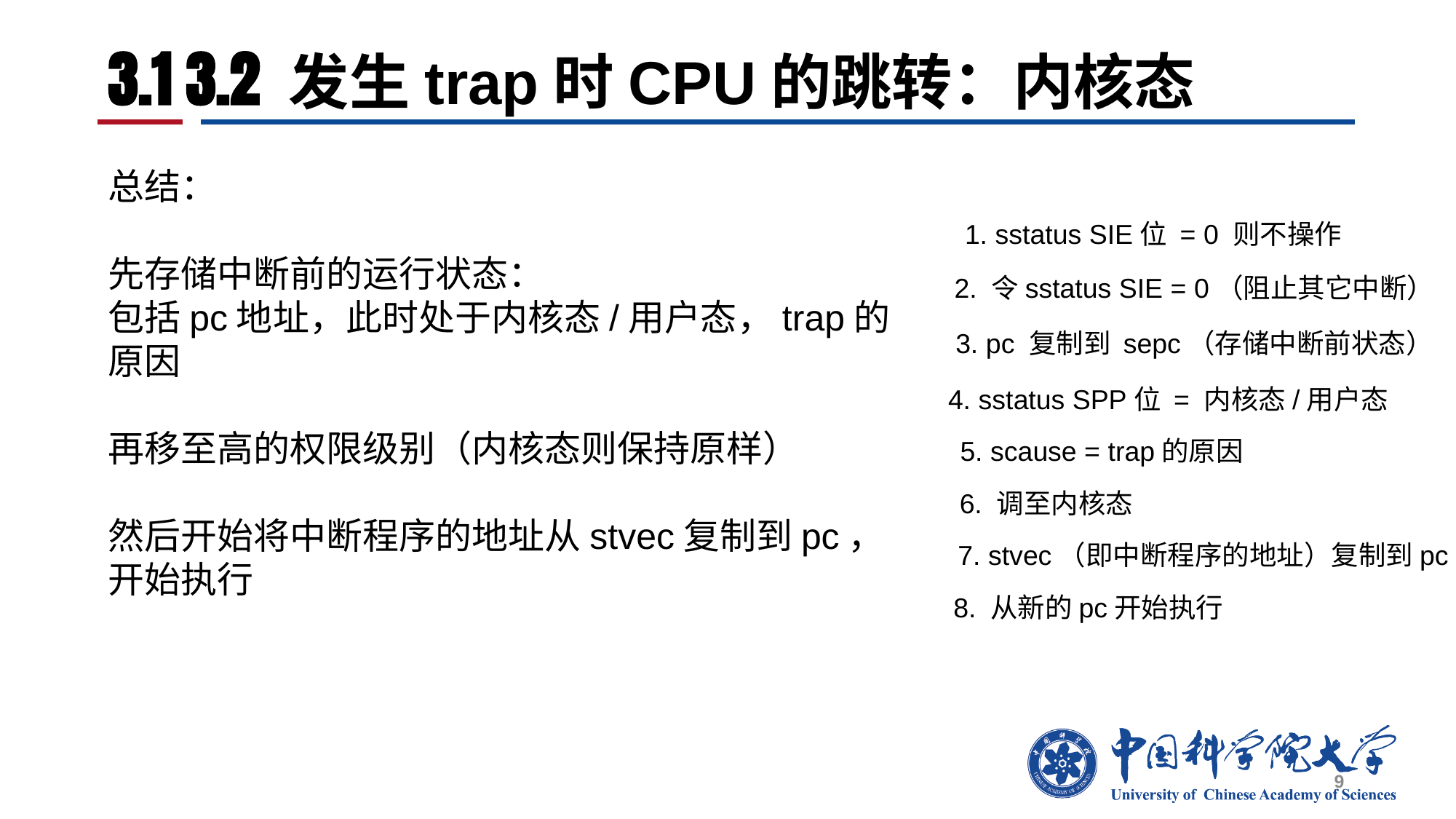

# 3.1 3.2 发生trap时CPU的跳转：内核态
总结：

先存储中断前的运行状态：
包括pc地址，此时处于内核态/用户态，trap的原因

再移至高的权限级别（内核态则保持原样）

然后开始将中断程序的地址从stvec复制到pc，开始执行
1. sstatus SIE位 = 0 则不操作
2. 令sstatus SIE = 0（阻止其它中断）
3. pc 复制到 sepc（存储中断前状态）
4. sstatus SPP位 = 内核态/用户态
5. scause = trap的原因
6. 调至内核态
7. stvec（即中断程序的地址）复制到pc
8. 从新的pc开始执行
9